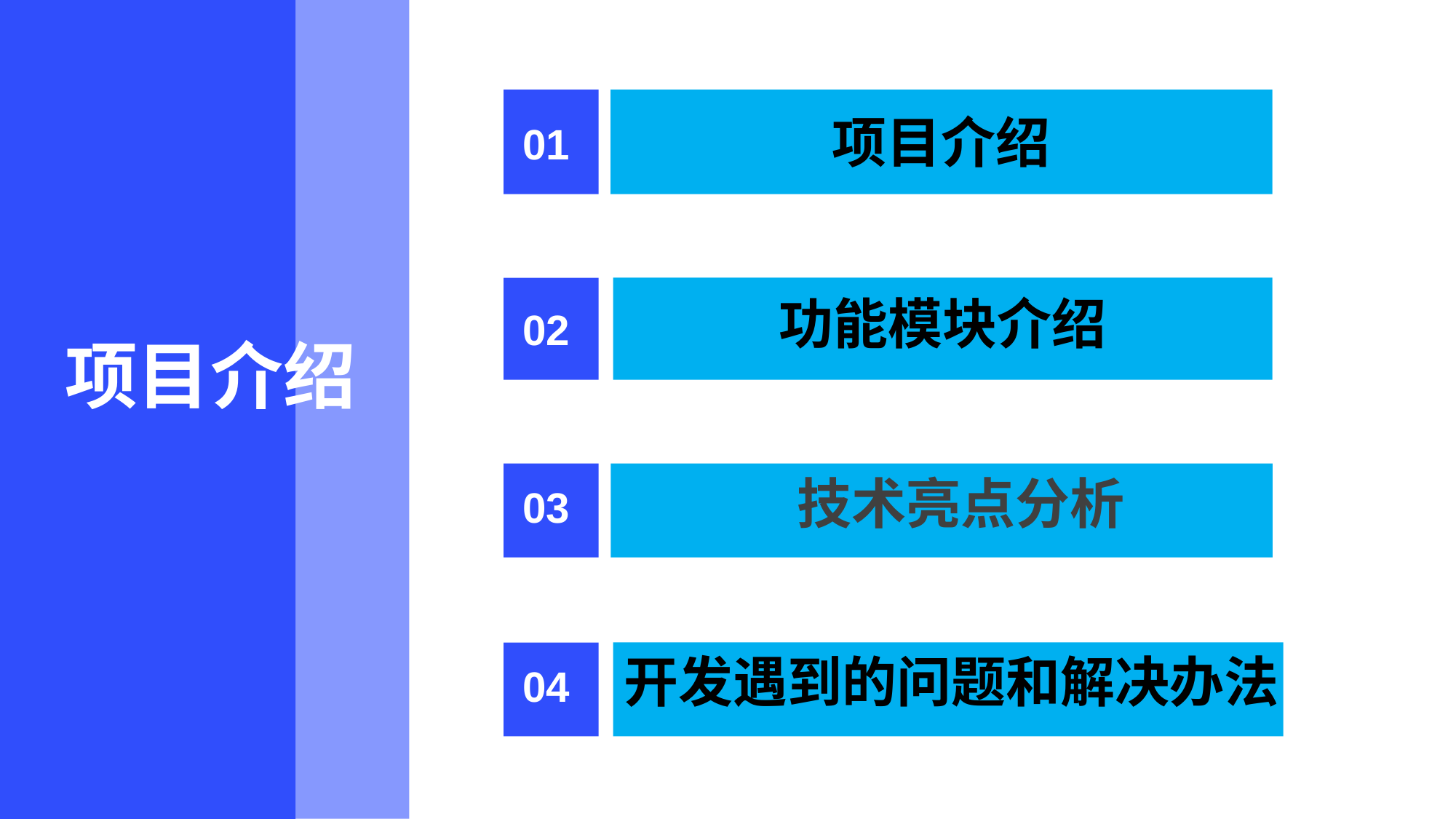

项目介绍
01
功能模块介绍

02
项目介绍
  技术亮点分析

03
开发遇到的问题和解决办法

04